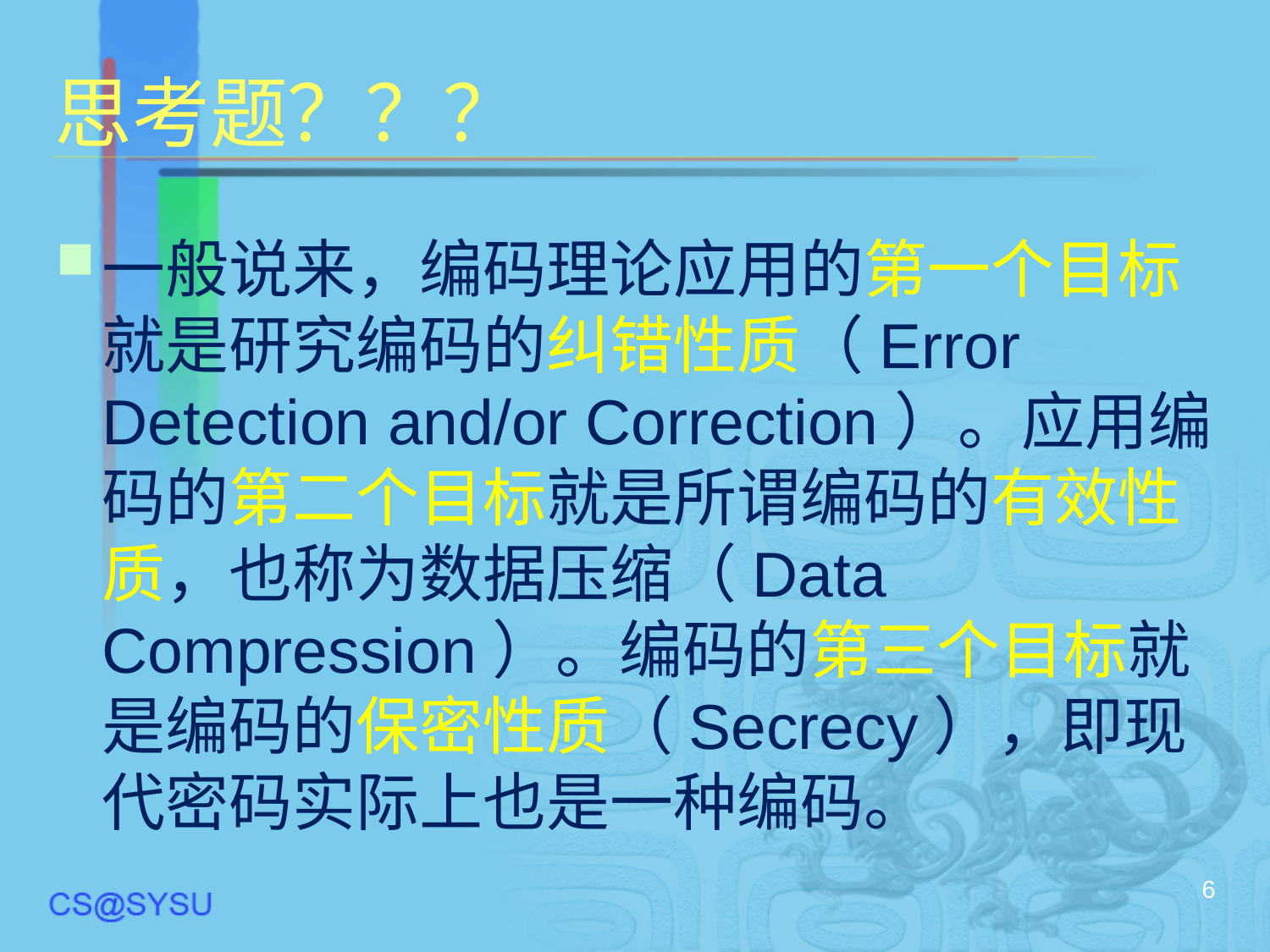

# 思考题？？？
一般说来，编码理论应用的第一个目标就是研究编码的纠错性质（Error Detection and/or Correction）。应用编码的第二个目标就是所谓编码的有效性质，也称为数据压缩（Data Compression）。编码的第三个目标就是编码的保密性质（Secrecy），即现代密码实际上也是一种编码。

6